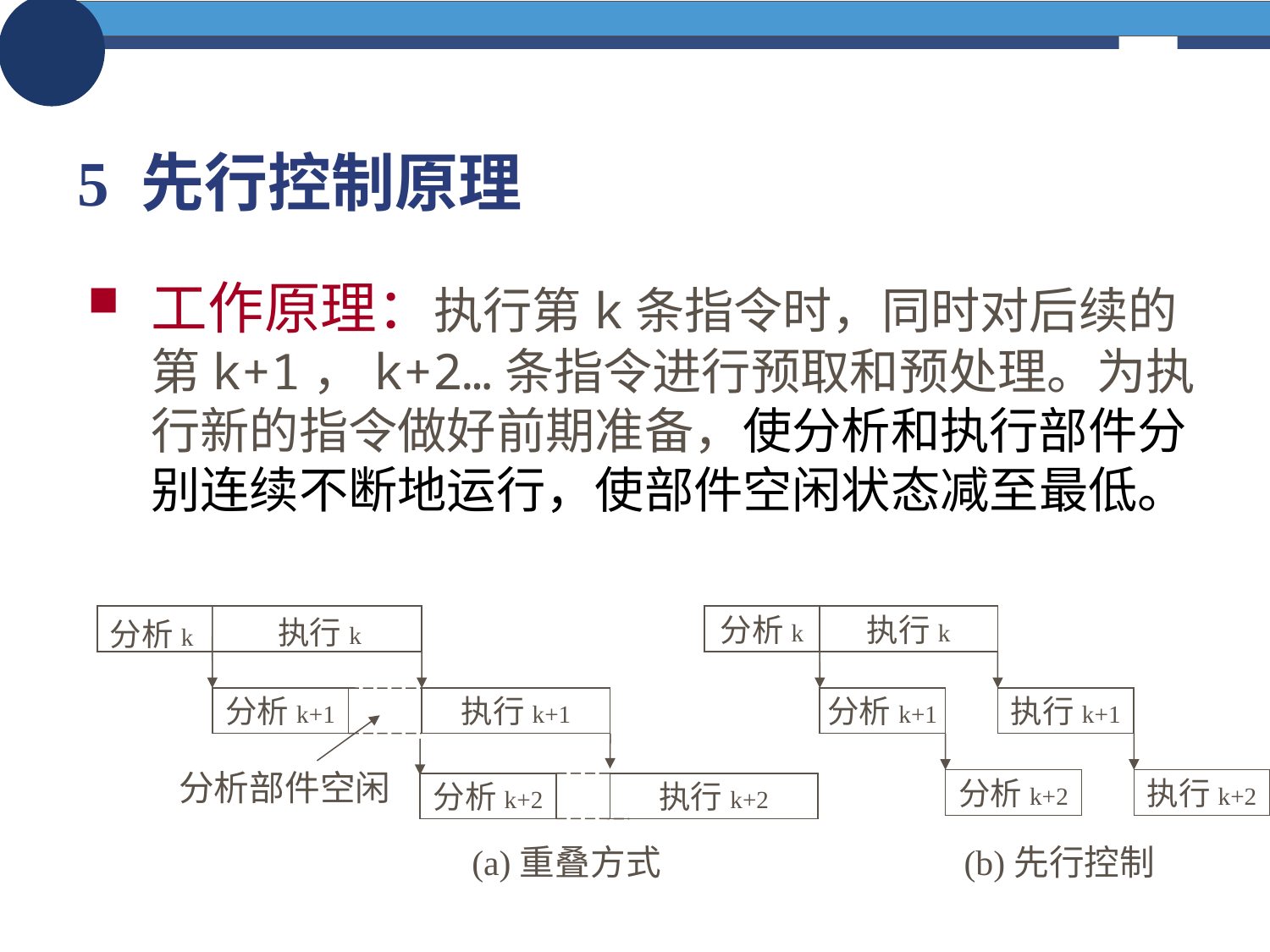

# 5 先行控制原理
工作原理：执行第k条指令时，同时对后续的第k+1，k+2…条指令进行预取和预处理。为执行新的指令做好前期准备，使分析和执行部件分别连续不断地运行，使部件空闲状态减至最低。

执行k
分析k
执行k
分析k

分析k+1

执行k+1
分析k+1
执行k+1

分析部件空闲
分析k+2
执行k+2
分析k+2

执行k+2

(a)重叠方式
(b)先行控制